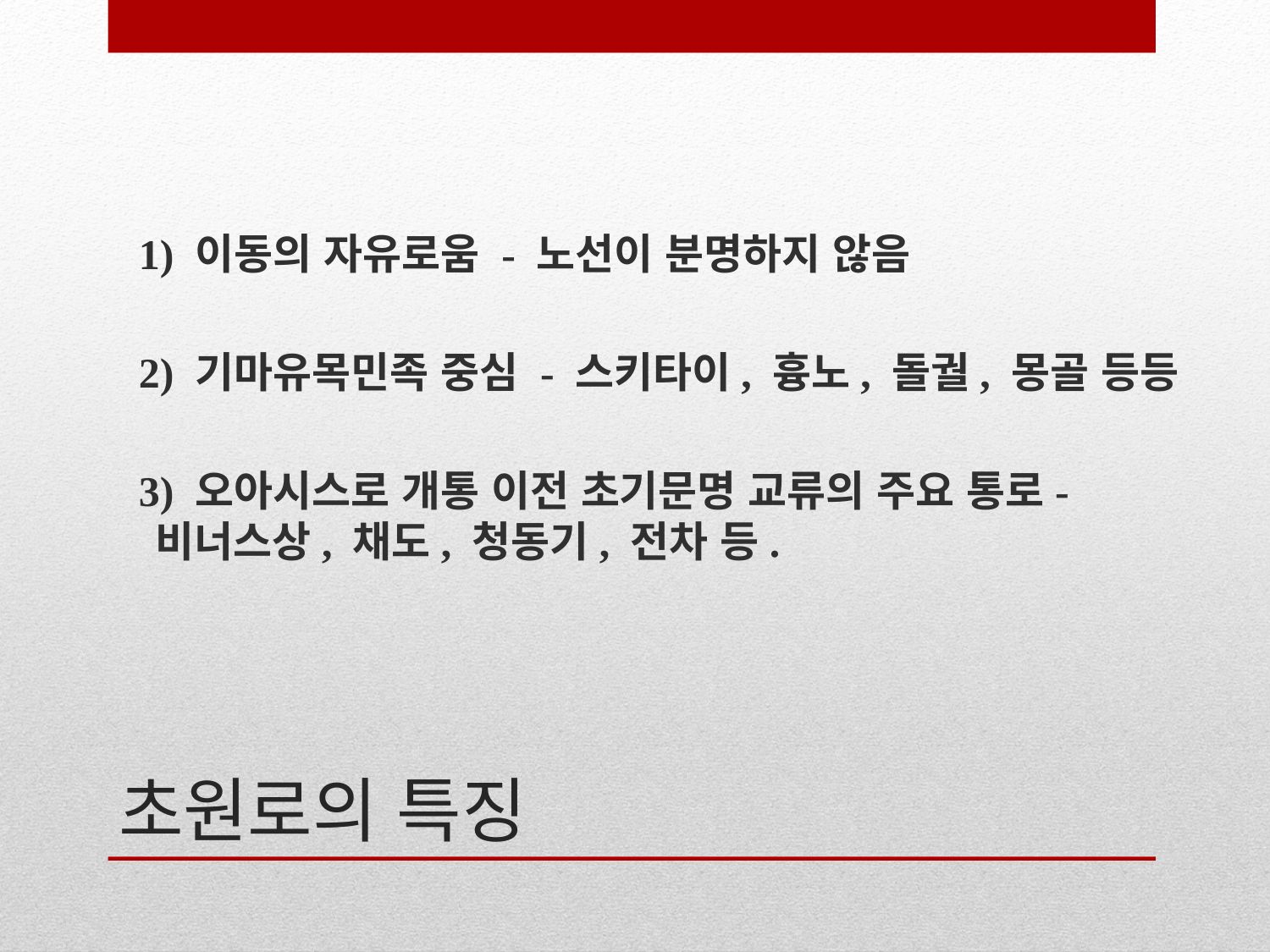

1) 이동의 자유로움 - 노선이 분명하지 않음

  2) 기마유목민족 중심 - 스키타이, 흉노, 돌궐, 몽골 등등

  3) 오아시스로 개통 이전 초기문명 교류의 주요 통로-  비너스상, 채도, 청동기, 전차 등.

# 초원로의 특징